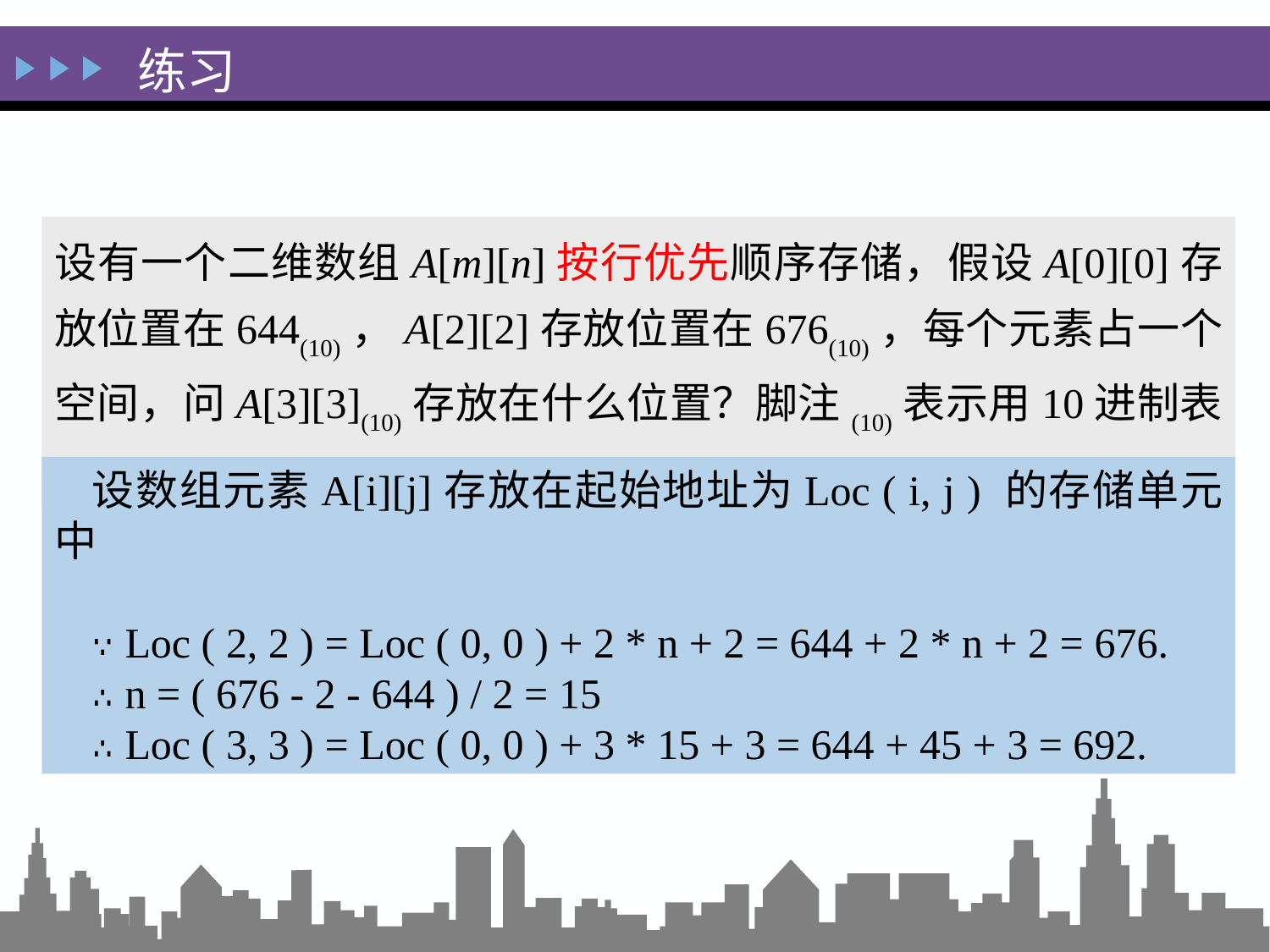

练习
设有一个二维数组A[m][n]按行优先顺序存储，假设A[0][0]存放位置在644(10)，A[2][2]存放位置在676(10)，每个元素占一个空间，问A[3][3](10)存放在什么位置？脚注(10)表示用10进制表示。
设数组元素A[i][j]存放在起始地址为Loc ( i, j ) 的存储单元中

∵ Loc ( 2, 2 ) = Loc ( 0, 0 ) + 2 * n + 2 = 644 + 2 * n + 2 = 676.
∴ n = ( 676 - 2 - 644 ) / 2 = 15
∴ Loc ( 3, 3 ) = Loc ( 0, 0 ) + 3 * 15 + 3 = 644 + 45 + 3 = 692.